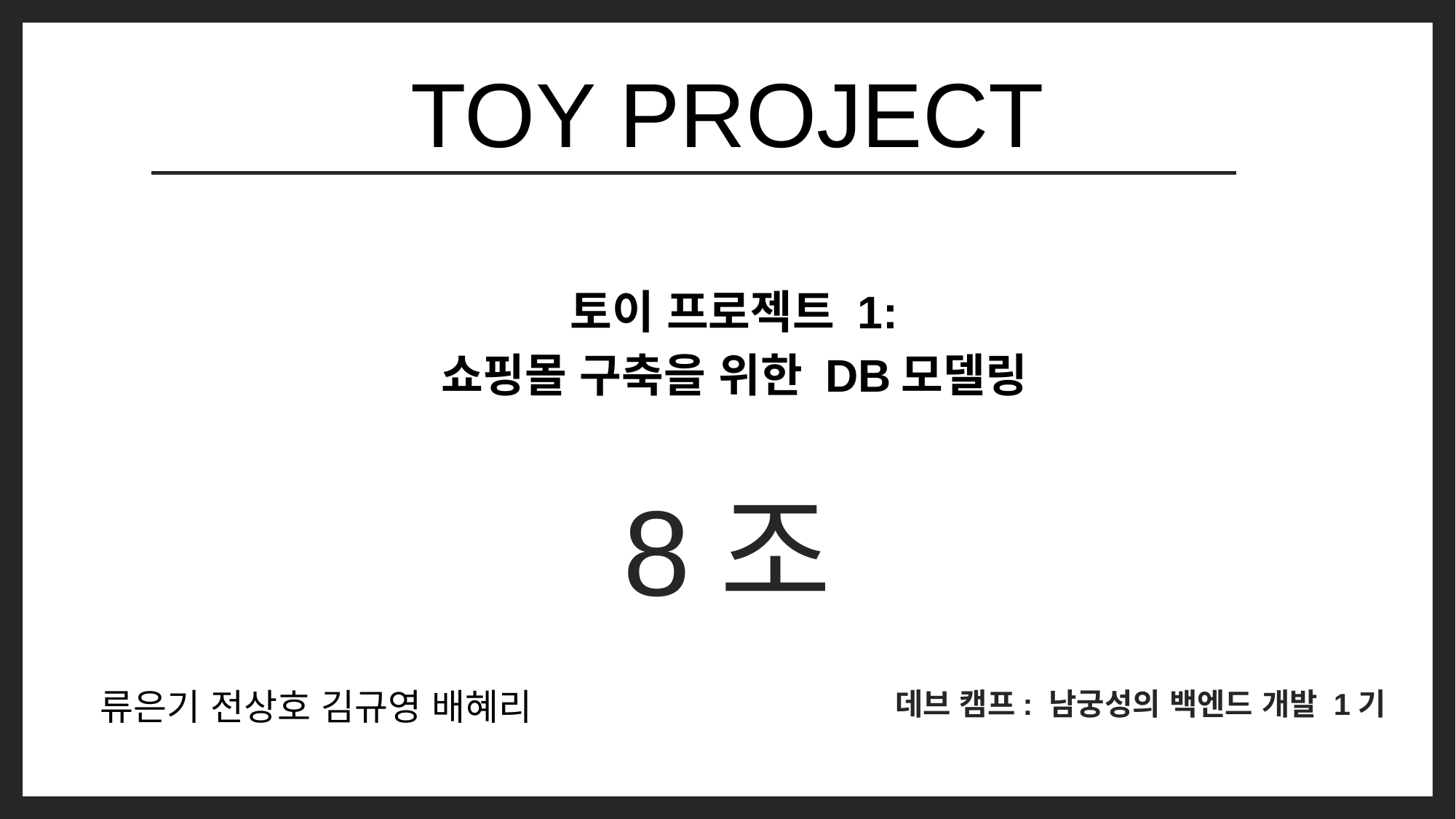

# TOY PROJECT

토이 프로젝트 1:
쇼핑몰 구축을 위한 DB모델링
8조
류은기 전상호 김규영 배혜리
데브 캠프: 남궁성의 백엔드 개발 1기